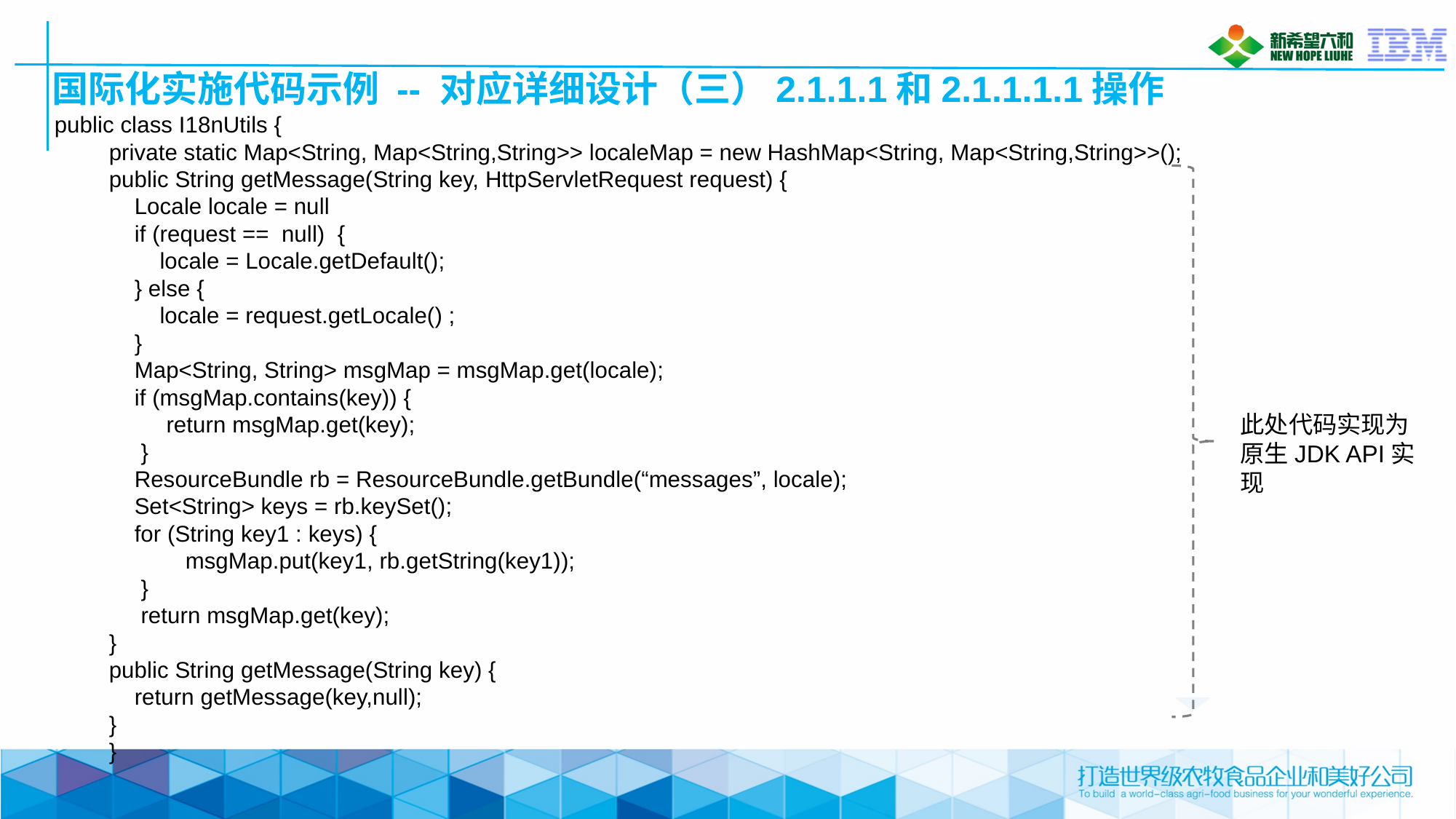

# 国际化实施代码示例 -- 对应详细设计（三）2.1.1.1和2.1.1.1.1操作
public class I18nUtils {
private static Map<String, Map<String,String>> localeMap = new HashMap<String, Map<String,String>>();
public String getMessage(String key, HttpServletRequest request) {
    Locale locale = null
    if (request ==  null)  {
        locale = Locale.getDefault();
    } else {
        locale = request.getLocale() ;
    }
    Map<String, String> msgMap = msgMap.get(locale);
    if (msgMap.contains(key)) {
         return msgMap.get(key);
     }
    ResourceBundle rb = ResourceBundle.getBundle(“messages”, locale);
    Set<String> keys = rb.keySet();
    for (String key1 : keys) {
            msgMap.put(key1, rb.getString(key1));
     }
     return msgMap.get(key);
}
public String getMessage(String key) {
    return getMessage(key,null);
}
}

此处代码实现为原生JDK API实现